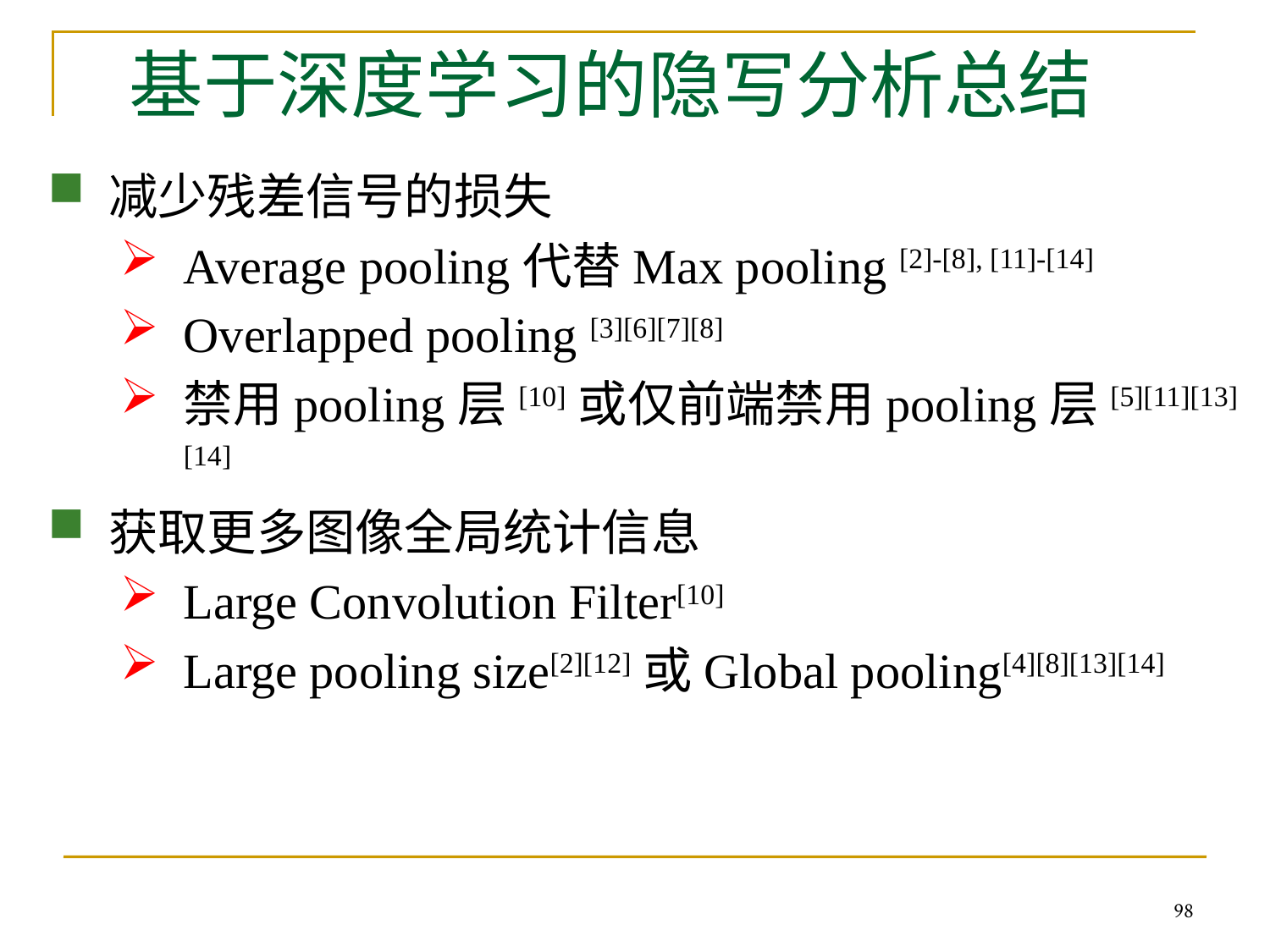

# 基于深度学习的隐写分析总结
减少残差信号的损失
Average pooling代替Max pooling [2]-[8], [11]-[14]
Overlapped pooling [3][6][7][8]
禁用pooling层[10]或仅前端禁用pooling层[5][11][13][14]
获取更多图像全局统计信息
Large Convolution Filter[10]
Large pooling size[2][12]或Global pooling[4][8][13][14]
98